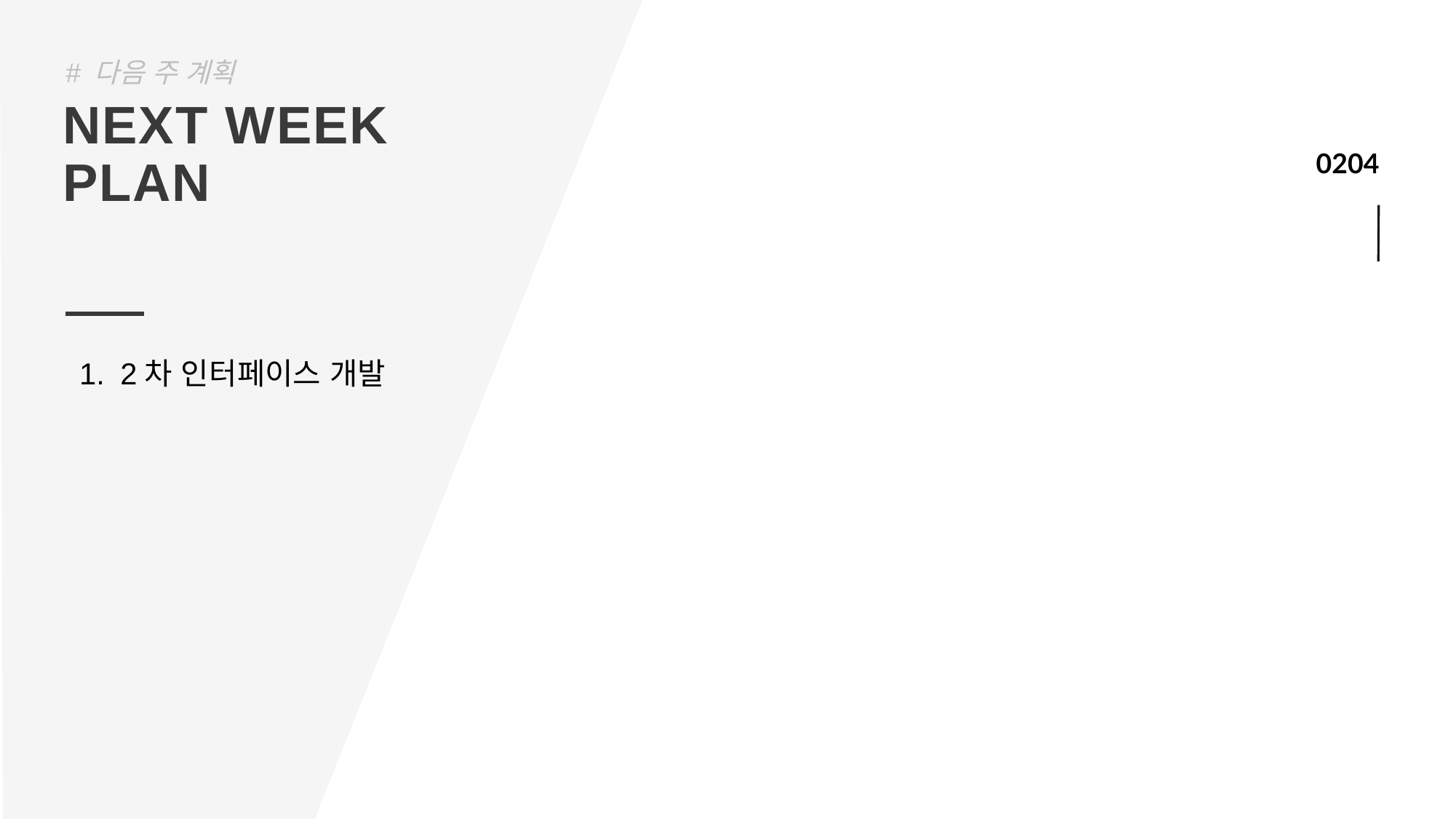

# 다음 주 계획
NEXT WEEK
PLAN
2차 인터페이스 개발